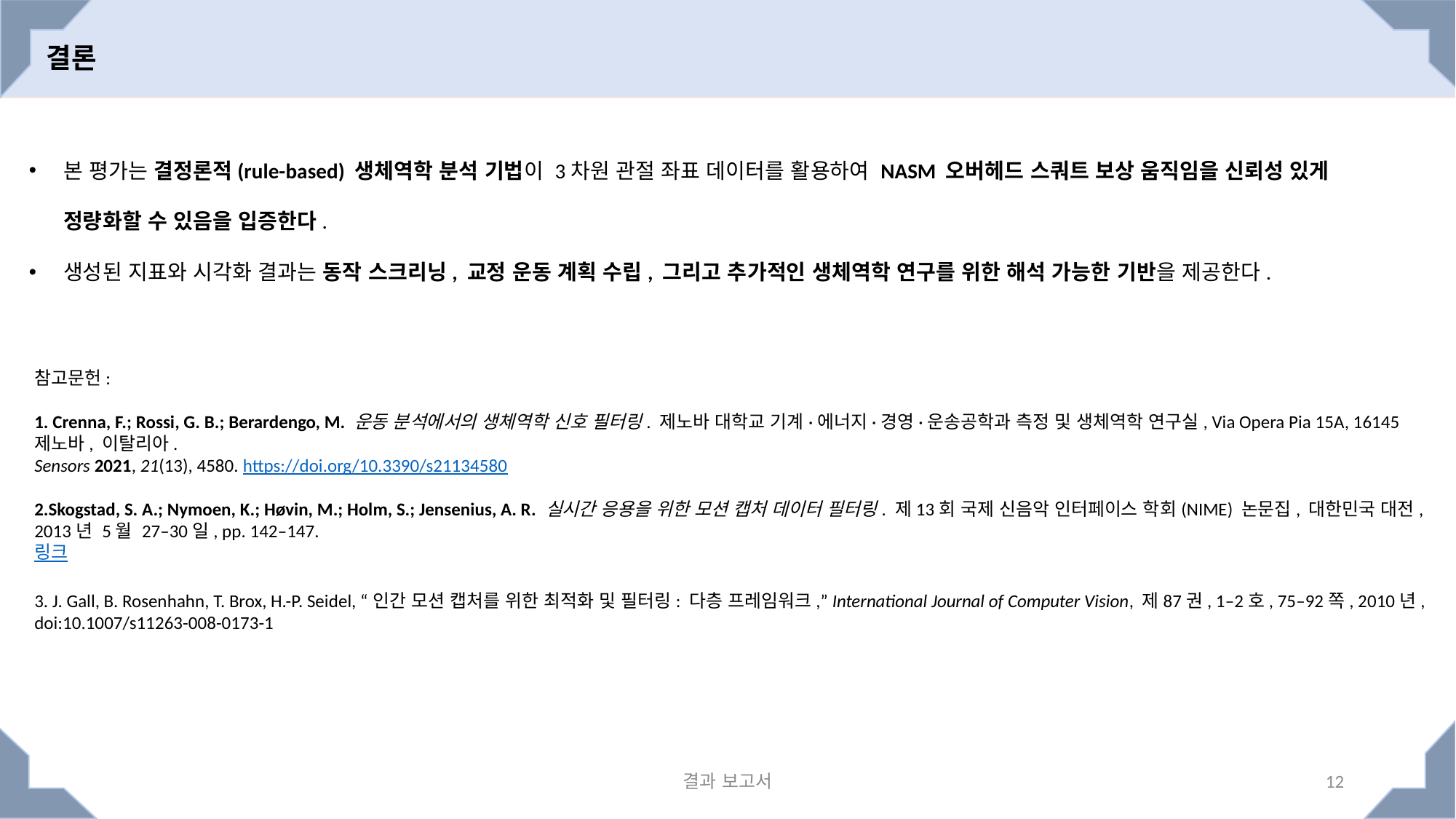

결론
본 평가는 결정론적(rule-based) 생체역학 분석 기법이 3차원 관절 좌표 데이터를 활용하여 NASM 오버헤드 스쿼트 보상 움직임을 신뢰성 있게 정량화할 수 있음을 입증한다.
생성된 지표와 시각화 결과는 동작 스크리닝, 교정 운동 계획 수립, 그리고 추가적인 생체역학 연구를 위한 해석 가능한 기반을 제공한다.
참고문헌:

1. Crenna, F.; Rossi, G. B.; Berardengo, M. 운동 분석에서의 생체역학 신호 필터링. 제노바 대학교 기계·에너지·경영·운송공학과 측정 및 생체역학 연구실, Via Opera Pia 15A, 16145 제노바, 이탈리아.
Sensors 2021, 21(13), 4580. https://doi.org/10.3390/s21134580

2.Skogstad, S. A.; Nymoen, K.; Høvin, M.; Holm, S.; Jensenius, A. R. 실시간 응용을 위한 모션 캡처 데이터 필터링. 제13회 국제 신음악 인터페이스 학회(NIME) 논문집, 대한민국 대전, 2013년 5월 27–30일, pp. 142–147.
링크

3. J. Gall, B. Rosenhahn, T. Brox, H.-P. Seidel, “인간 모션 캡처를 위한 최적화 및 필터링: 다층 프레임워크,” International Journal of Computer Vision, 제87권, 1–2호, 75–92쪽, 2010년, doi:10.1007/s11263-008-0173-1

결과 보고서
12